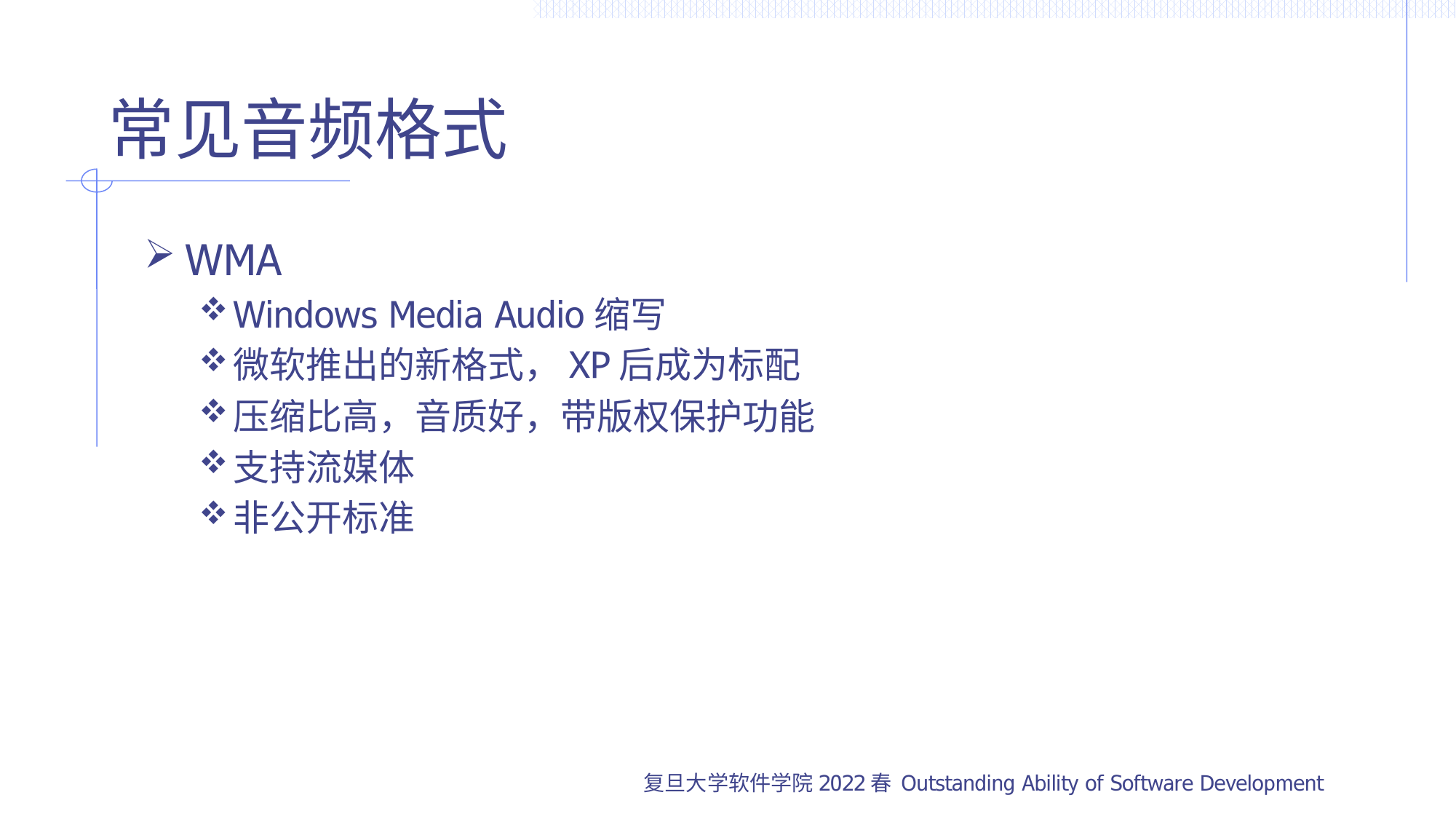

# 常见音频格式
WMA
Windows Media Audio缩写
微软推出的新格式，XP后成为标配
压缩比高，音质好，带版权保护功能
支持流媒体
非公开标准